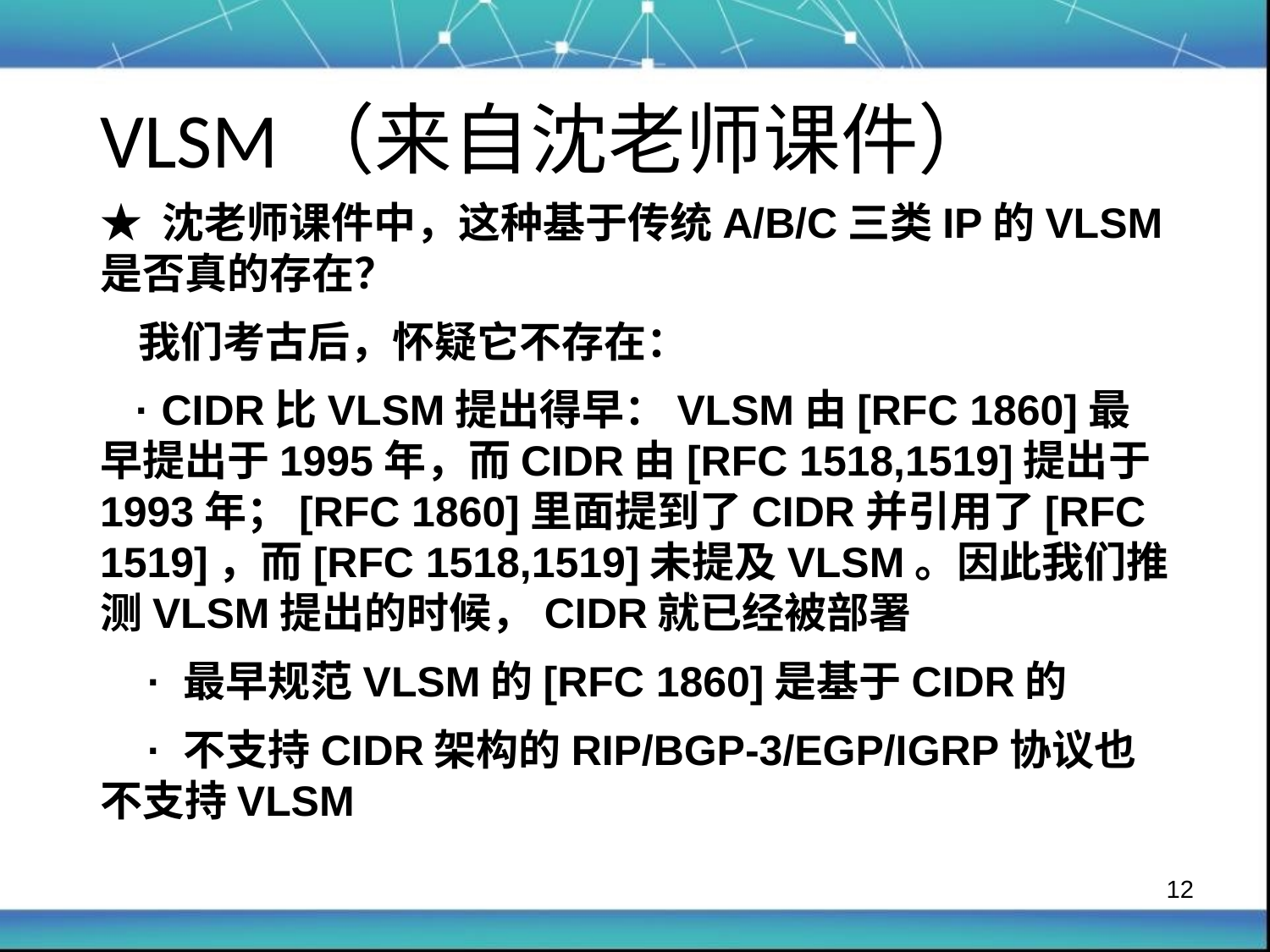

VLSM（来自沈老师课件）
★ 沈老师课件中，这种基于传统A/B/C三类IP的VLSM是否真的存在？
   我们考古后，怀疑它不存在：
   · CIDR比VLSM提出得早：VLSM由[RFC 1860]最早提出于1995年，而CIDR由[RFC 1518,1519]提出于1993年；[RFC 1860]里面提到了CIDR并引用了[RFC 1519]，而[RFC 1518,1519]未提及VLSM。因此我们推测VLSM提出的时候，CIDR就已经被部署
    · 最早规范VLSM的[RFC 1860]是基于CIDR的
    · 不支持CIDR架构的RIP/BGP-3/EGP/IGRP协议也不支持VLSM

12